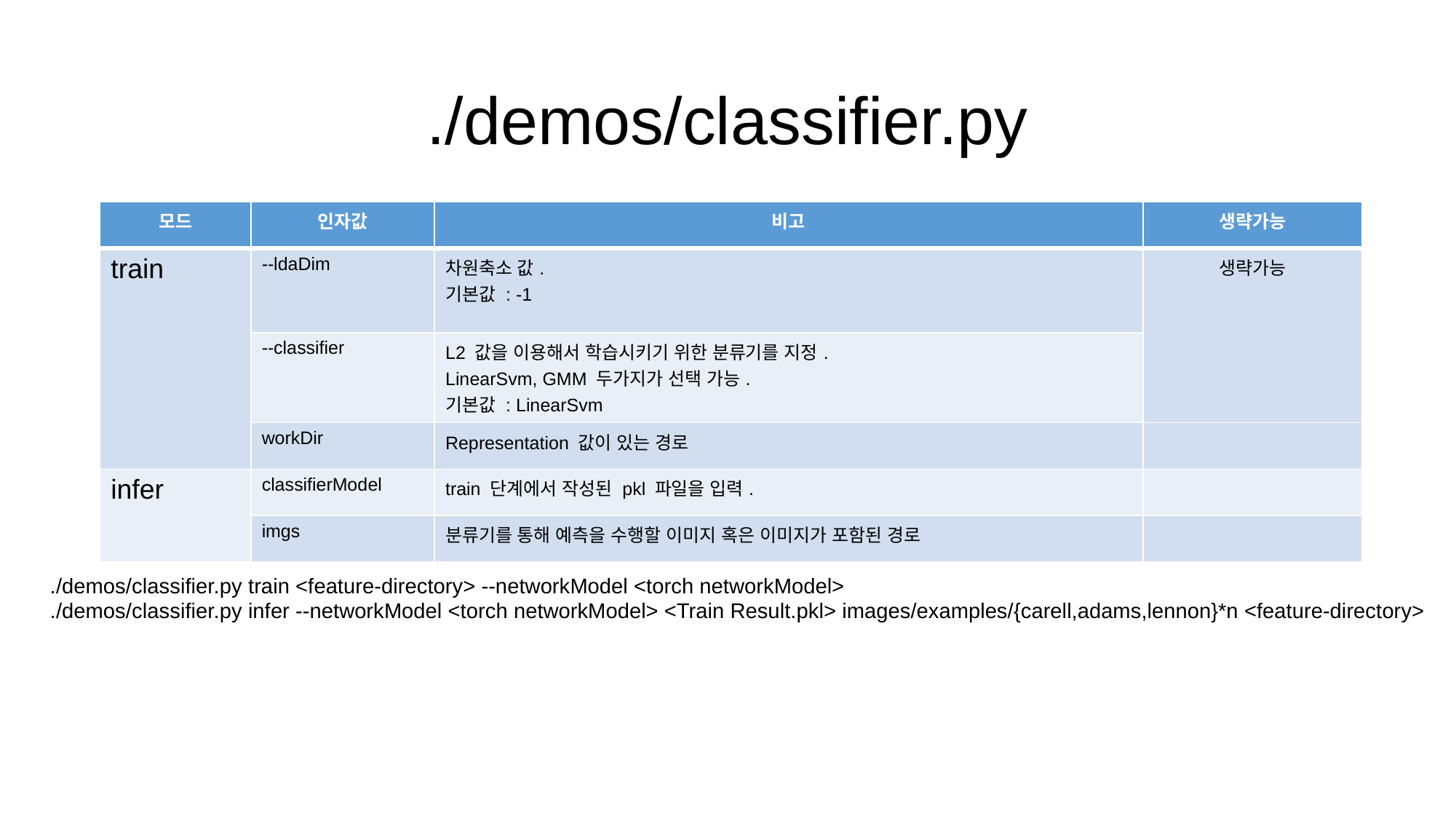

# ./demos/classifier.py
| 모드 | 인자값 | 비고 | 생략가능 |
| --- | --- | --- | --- |
| train | --ldaDim | 차원축소 값. 기본값 : -1 | 생략가능 |
|  | --classifier | L2 값을 이용해서 학습시키기 위한 분류기를 지정. LinearSvm, GMM 두가지가 선택 가능. 기본값 : LinearSvm |  |
|  | workDir | Representation 값이 있는 경로 |  |
| infer | classifierModel | train 단계에서 작성된 pkl 파일을 입력. |  |
|  | imgs | 분류기를 통해 예측을 수행할 이미지 혹은 이미지가 포함된 경로 |  |
./demos/classifier.py train <feature-directory> --networkModel <torch networkModel>
./demos/classifier.py infer --networkModel <torch networkModel> <Train Result.pkl> images/examples/{carell,adams,lennon}*n <feature-directory>